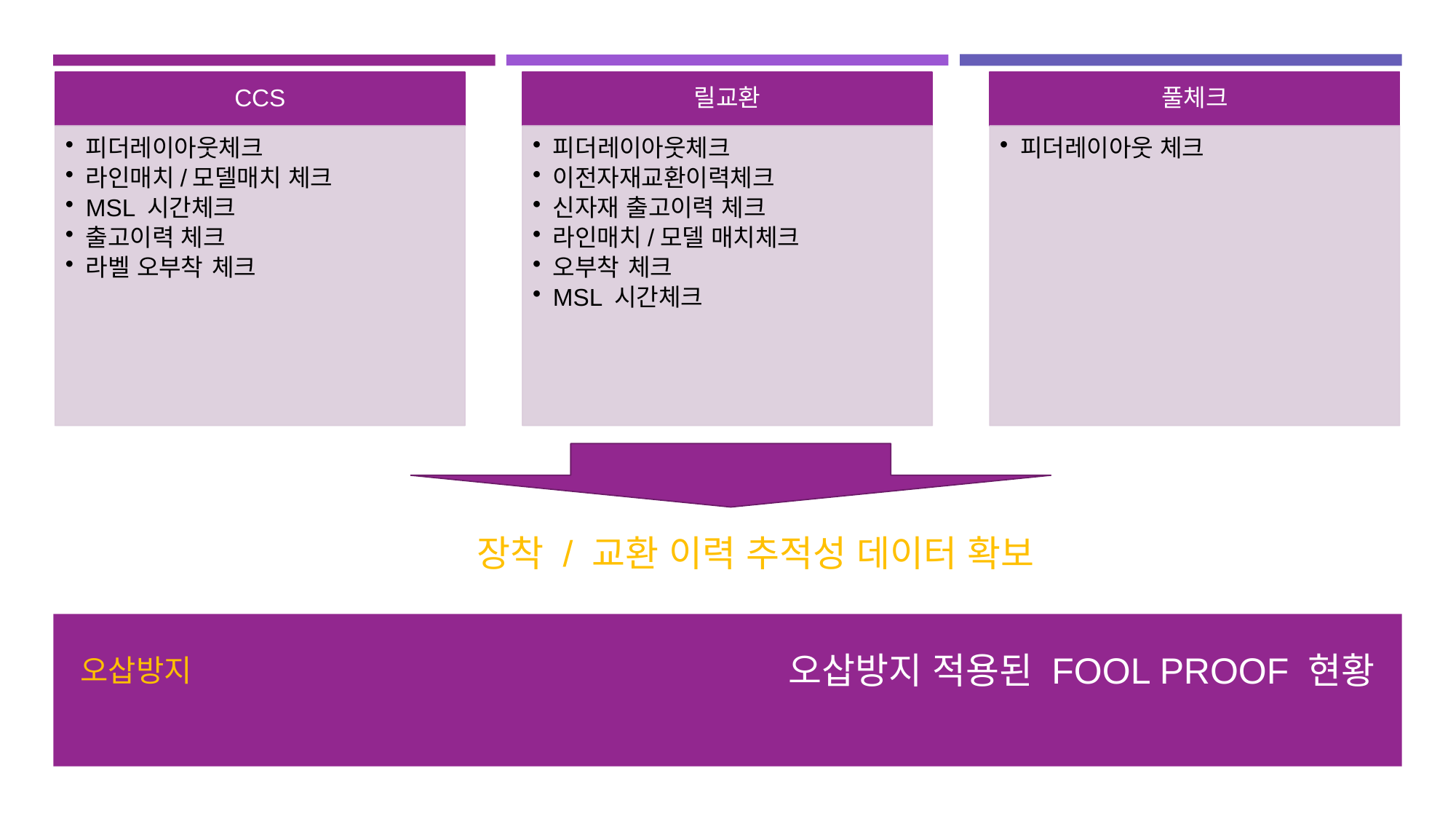

CCS
피더레이아웃체크
라인매치/모델매치 체크
MSL 시간체크
출고이력 체크
라벨 오부착 체크
릴교환
피더레이아웃체크
이전자재교환이력체크
신자재 출고이력 체크
라인매치/모델 매치체크
오부착 체크
MSL 시간체크

풀체크
피더레이아웃 체크

장착 / 교환 이력 추적성 데이터 확보
# 오삽방지
오삽방지 적용된 FOOL PROOF 현황